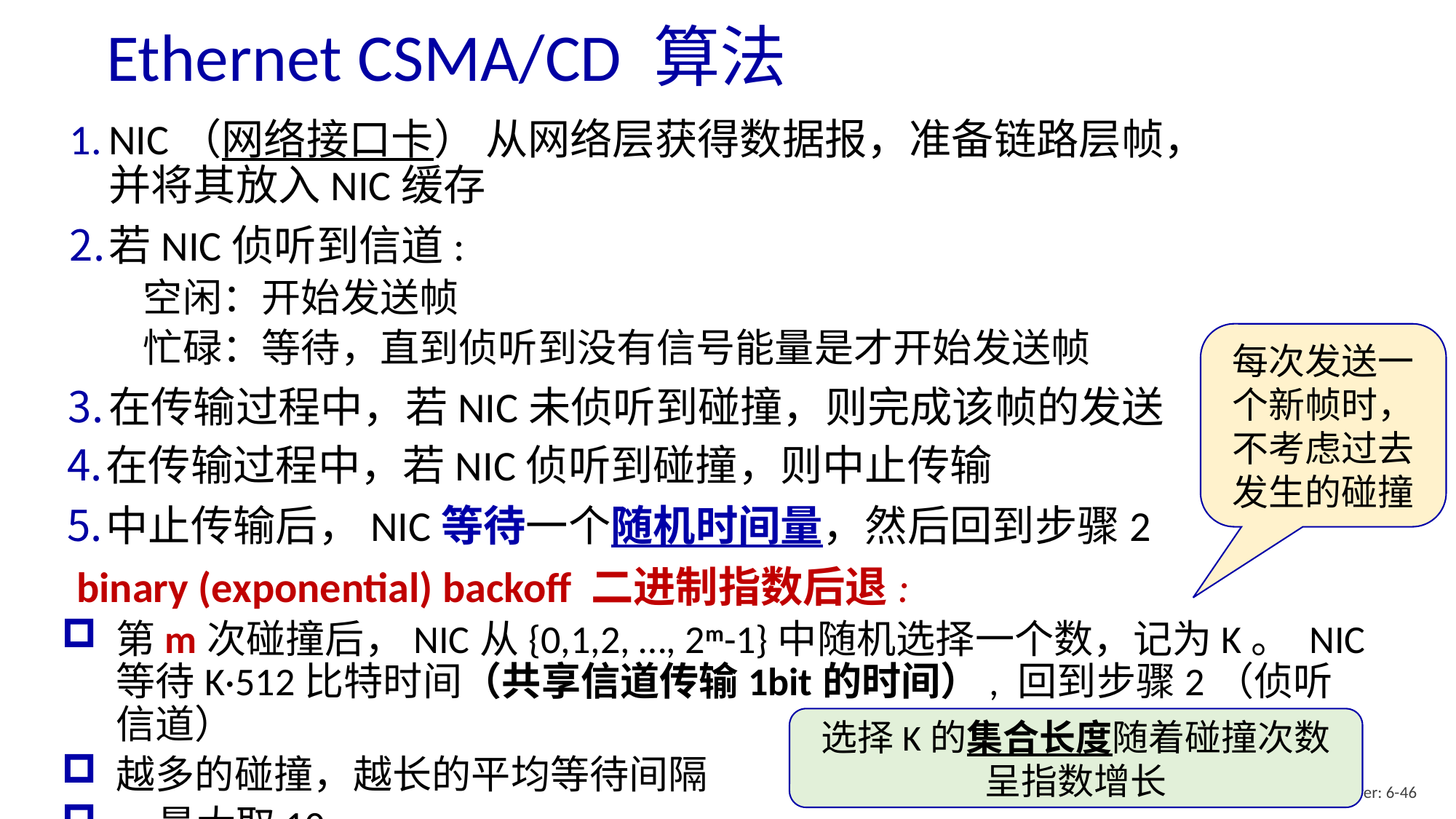

# Ethernet CSMA/CD 算法
NIC（网络接口卡） 从网络层获得数据报，准备链路层帧，并将其放入NIC缓存
若NIC侦听到信道:
空闲：开始发送帧
忙碌：等待，直到侦听到没有信号能量是才开始发送帧
在传输过程中，若NIC未侦听到碰撞，则完成该帧的发送
每次发送一个新帧时，不考虑过去发生的碰撞
在传输过程中，若NIC侦听到碰撞，则中止传输
中止传输后，NIC等待一个随机时间量，然后回到步骤2
 binary (exponential) backoff 二进制指数后退:
第m次碰撞后，NIC从{0,1,2, …, 2m-1}中随机选择一个数，记为K。 NIC等待K·512比特时间（共享信道传输1bit的时间）, 回到步骤2（侦听信道）
越多的碰撞，越长的平均等待间隔
m最大取10

选择K的集合长度随着碰撞次数呈指数增长
Link Layer: 6-46